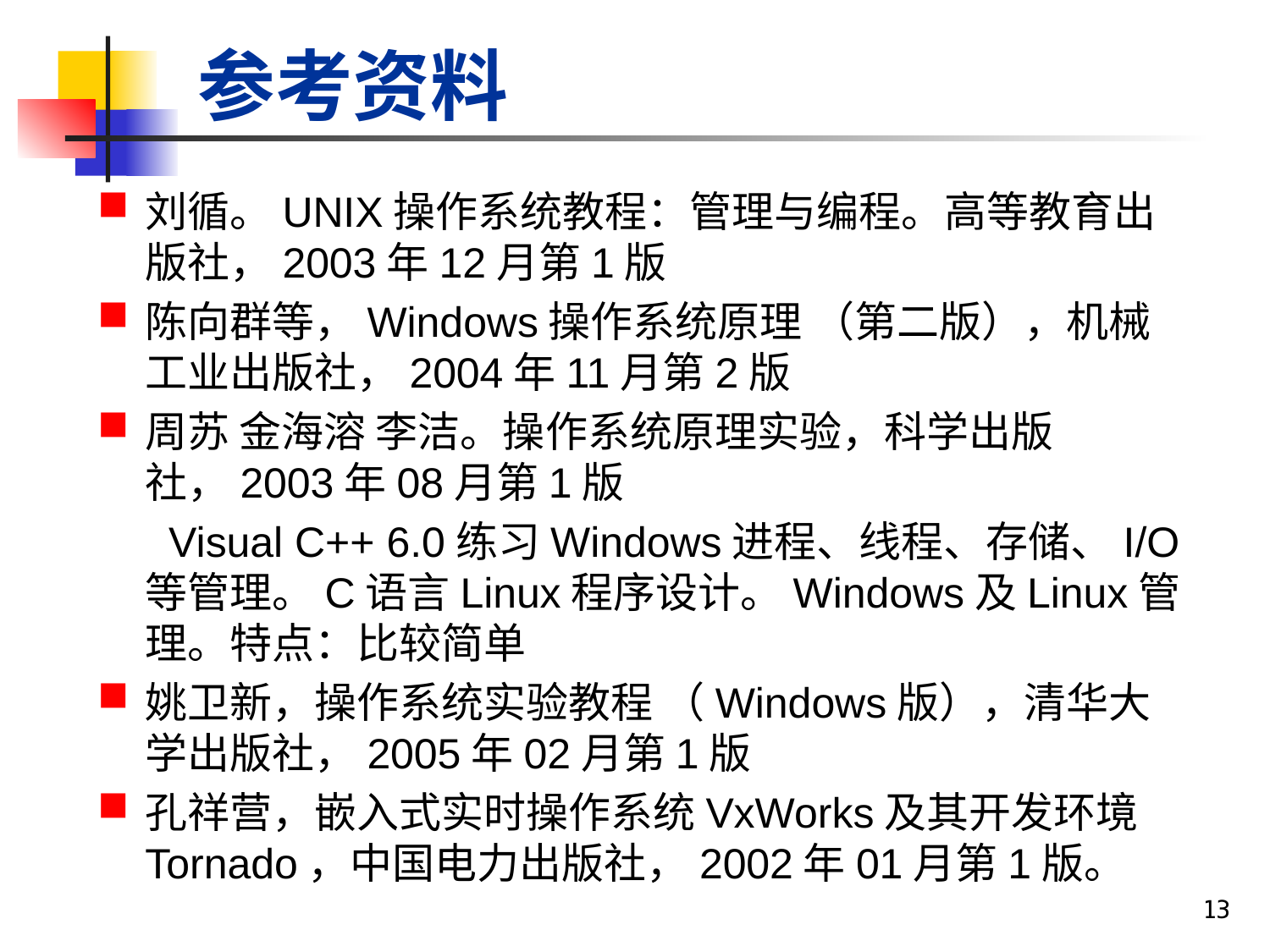

# 参考资料
刘循。UNIX操作系统教程：管理与编程。高等教育出版社，2003年12月第1版
陈向群等，Windows操作系统原理 （第二版），机械工业出版社，2004年11月第2版
周苏 金海溶 李洁。操作系统原理实验，科学出版社，2003年08月第1版
      Visual C++ 6.0练习Windows进程、线程、存储、I/O等管理。C语言Linux程序设计。Windows及Linux管理。特点：比较简单
姚卫新，操作系统实验教程 （Windows版），清华大学出版社，2005年02月第1版
孔祥营，嵌入式实时操作系统VxWorks及其开发环境Tornado，中国电力出版社，2002年01月第1版。
13